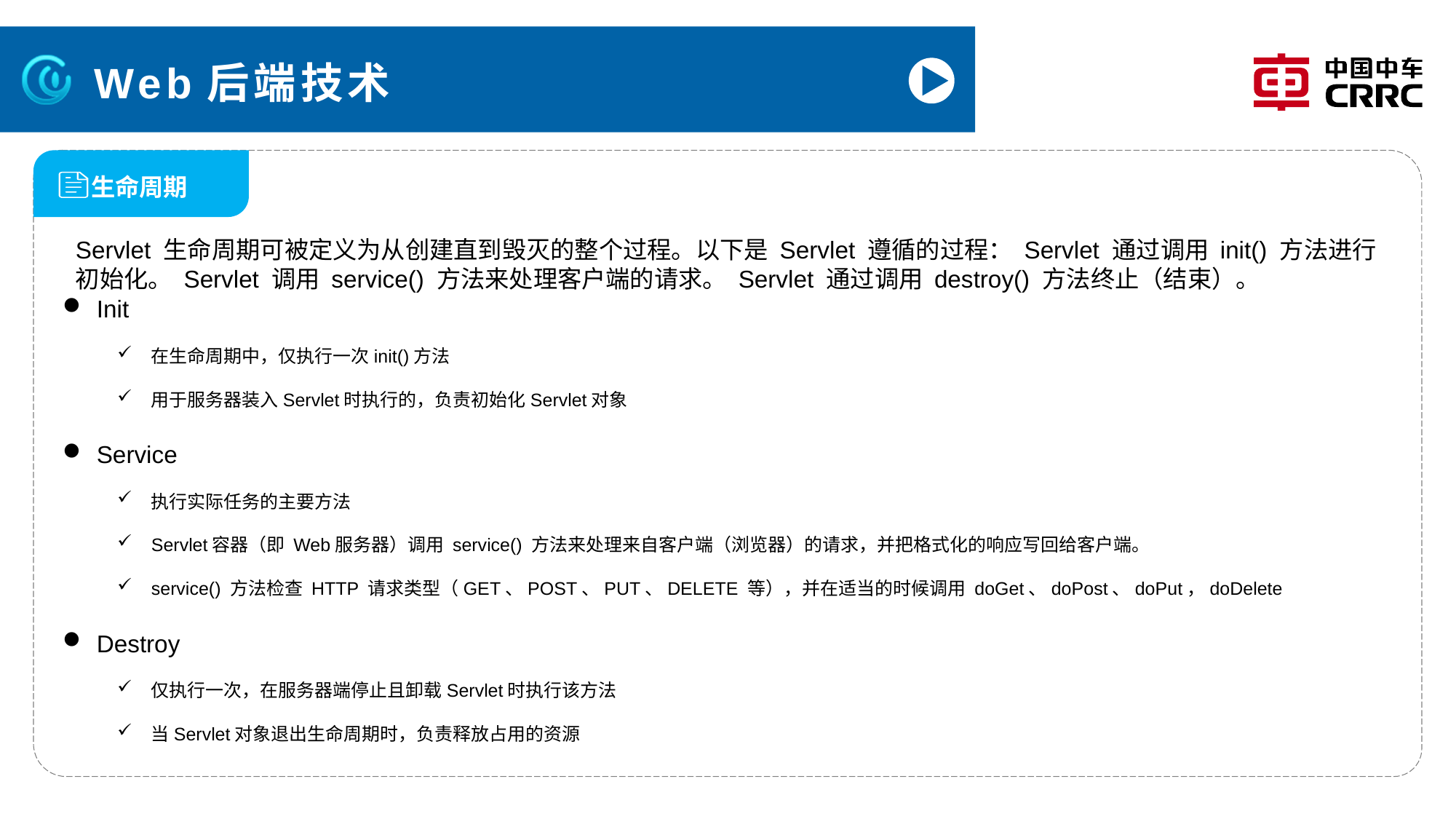

# Web后端技术

Init
在生命周期中，仅执行一次init()方法
用于服务器装入Servlet时执行的，负责初始化Servlet对象
Service
执行实际任务的主要方法
Servlet容器（即 Web服务器）调用 service() 方法来处理来自客户端（浏览器）的请求，并把格式化的响应写回给客户端。
service() 方法检查 HTTP 请求类型（GET、POST、PUT、DELETE 等），并在适当的时候调用 doGet、doPost、doPut，doDelete
Destroy
仅执行一次，在服务器端停止且卸载Servlet时执行该方法
当Servlet对象退出生命周期时，负责释放占用的资源

      生命周期

Servlet 生命周期可被定义为从创建直到毁灭的整个过程。以下是 Servlet 遵循的过程： Servlet 通过调用 init() 方法进行初始化。 Servlet 调用 service() 方法来处理客户端的请求。 Servlet 通过调用 destroy() 方法终止（结束）。
49